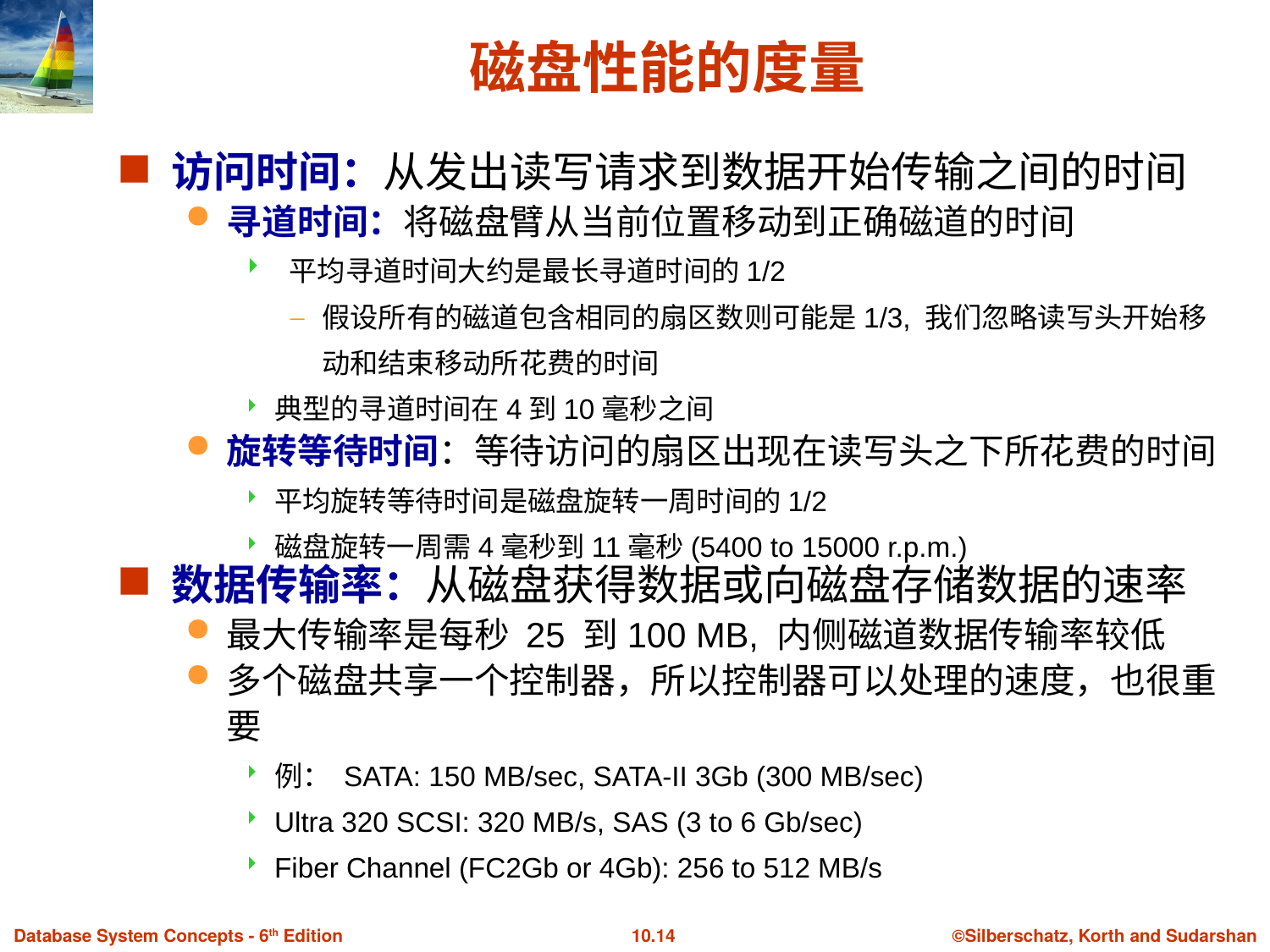

# 磁盘性能的度量
访问时间：从发出读写请求到数据开始传输之间的时间
寻道时间：将磁盘臂从当前位置移动到正确磁道的时间
 平均寻道时间大约是最长寻道时间的1/2
假设所有的磁道包含相同的扇区数则可能是1/3, 我们忽略读写头开始移动和结束移动所花费的时间
典型的寻道时间在4到10毫秒之间
旋转等待时间：等待访问的扇区出现在读写头之下所花费的时间
平均旋转等待时间是磁盘旋转一周时间的1/2
磁盘旋转一周需4毫秒到11毫秒(5400 to 15000 r.p.m.)
数据传输率：从磁盘获得数据或向磁盘存储数据的速率
最大传输率是每秒 25 到100 MB, 内侧磁道数据传输率较低
多个磁盘共享一个控制器，所以控制器可以处理的速度，也很重要
例： SATA: 150 MB/sec, SATA-II 3Gb (300 MB/sec)
Ultra 320 SCSI: 320 MB/s, SAS (3 to 6 Gb/sec)
Fiber Channel (FC2Gb or 4Gb): 256 to 512 MB/s